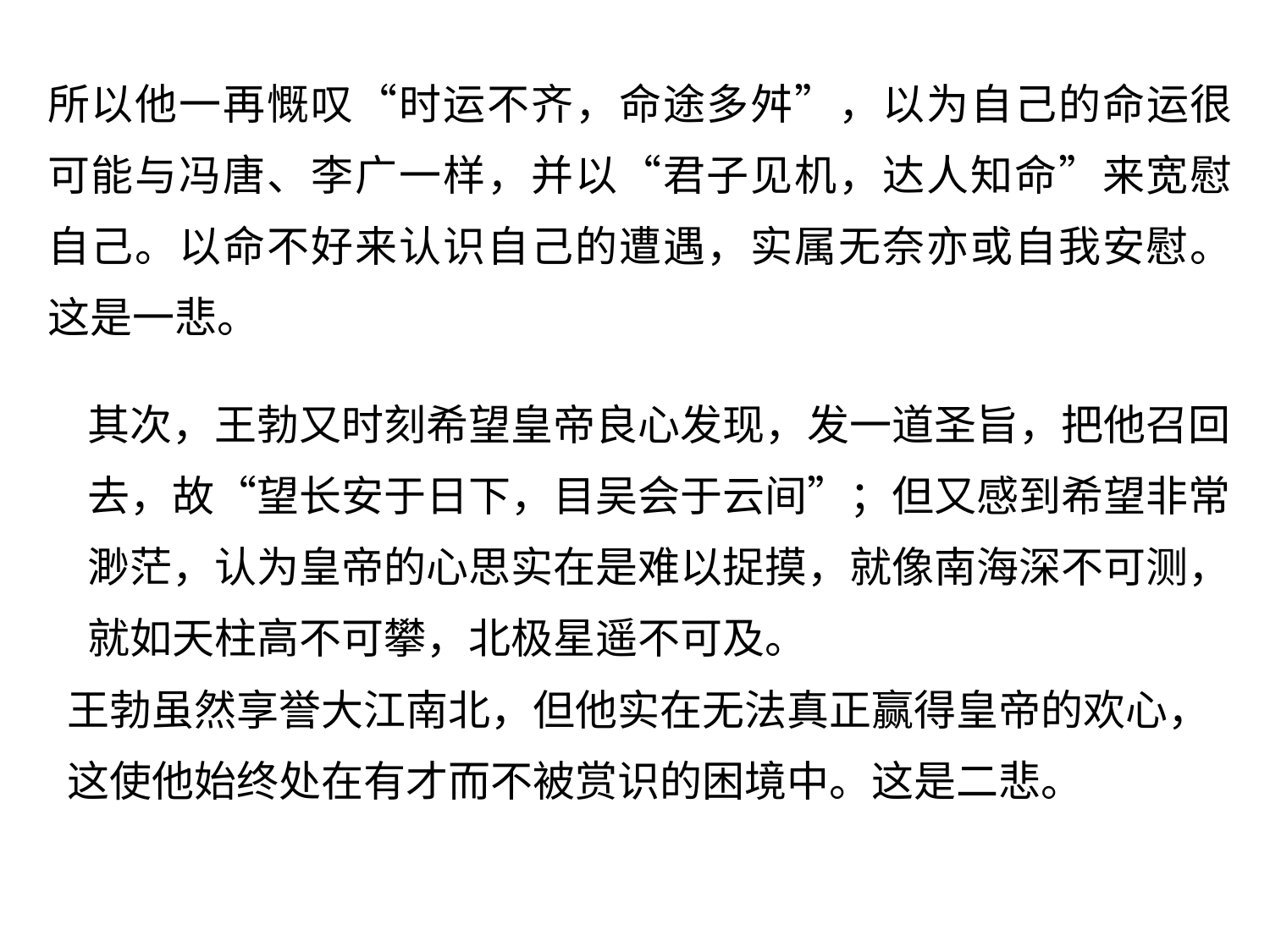

所以他一再慨叹“时运不齐，命途多舛”，以为自己的命运很可能与冯唐、李广一样，并以“君子见机，达人知命”来宽慰自己。以命不好来认识自己的遭遇，实属无奈亦或自我安慰。这是一悲。
其次，王勃又时刻希望皇帝良心发现，发一道圣旨，把他召回去，故“望长安于日下，目吴会于云间”；但又感到希望非常渺茫，认为皇帝的心思实在是难以捉摸，就像南海深不可测，就如天柱高不可攀，北极星遥不可及。

王勃虽然享誉大江南北，但他实在无法真正赢得皇帝的欢心，这使他始终处在有才而不被赏识的困境中。这是二悲。